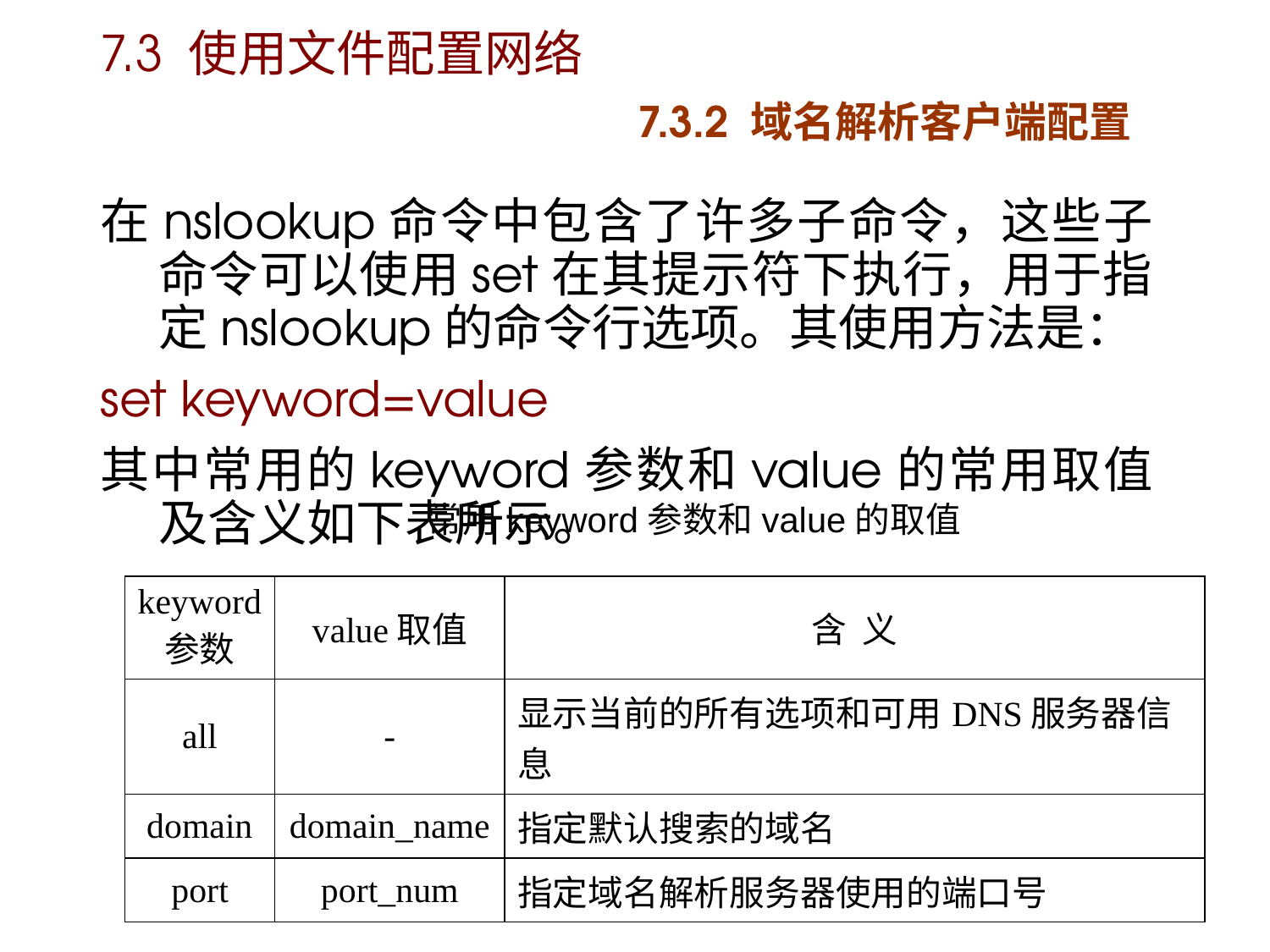

# 7.3 使用文件配置网络 7.3.2 域名解析客户端配置
在nslookup命令中包含了许多子命令，这些子命令可以使用set在其提示符下执行，用于指定nslookup的命令行选项。其使用方法是：
set keyword=value
其中常用的keyword参数和value的常用取值及含义如下表所示。
常用keyword参数和value的取值
| keyword参数 | value取值 | 含 义 |
| --- | --- | --- |
| all | - | 显示当前的所有选项和可用DNS服务器信息 |
| domain | domain\_name | 指定默认搜索的域名 |
| port | port\_num | 指定域名解析服务器使用的端口号 |